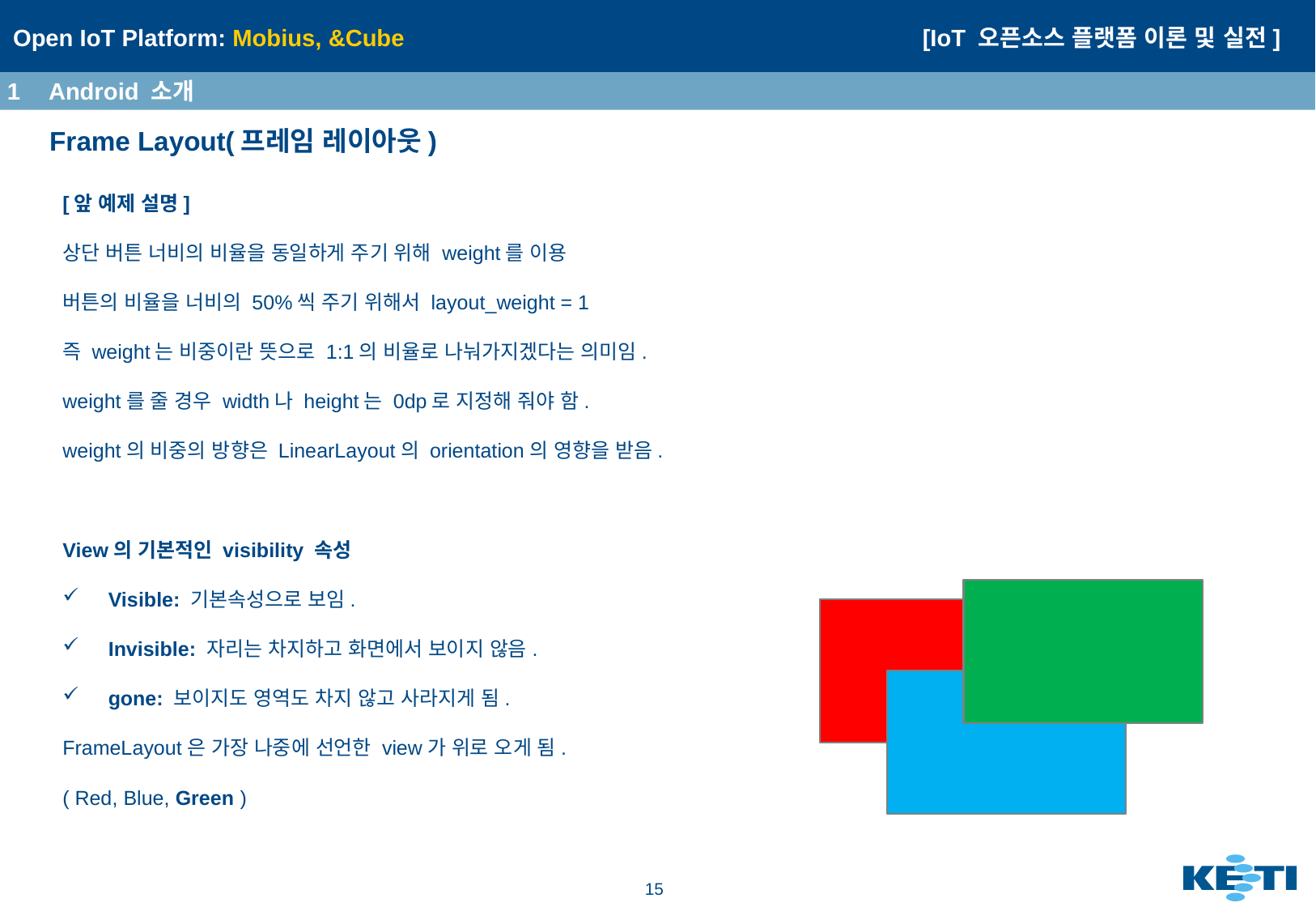

1	Android 소개
# Frame Layout(프레임 레이아웃)
[앞 예제 설명]
상단 버튼 너비의 비율을 동일하게 주기 위해 weight를 이용
버튼의 비율을 너비의 50%씩 주기 위해서 layout_weight = 1
즉 weight는 비중이란 뜻으로 1:1의 비율로 나눠가지겠다는 의미임.
weight를 줄 경우 width나 height는 0dp로 지정해 줘야 함.
weight의 비중의 방향은 LinearLayout의 orientation의 영향을 받음.

View의 기본적인 visibility 속성
Visible: 기본속성으로 보임.
Invisible: 자리는 차지하고 화면에서 보이지 않음.
gone: 보이지도 영역도 차지 않고 사라지게 됨.
FrameLayout은 가장 나중에 선언한 view가 위로 오게 됨.
( Red, Blue, Green )